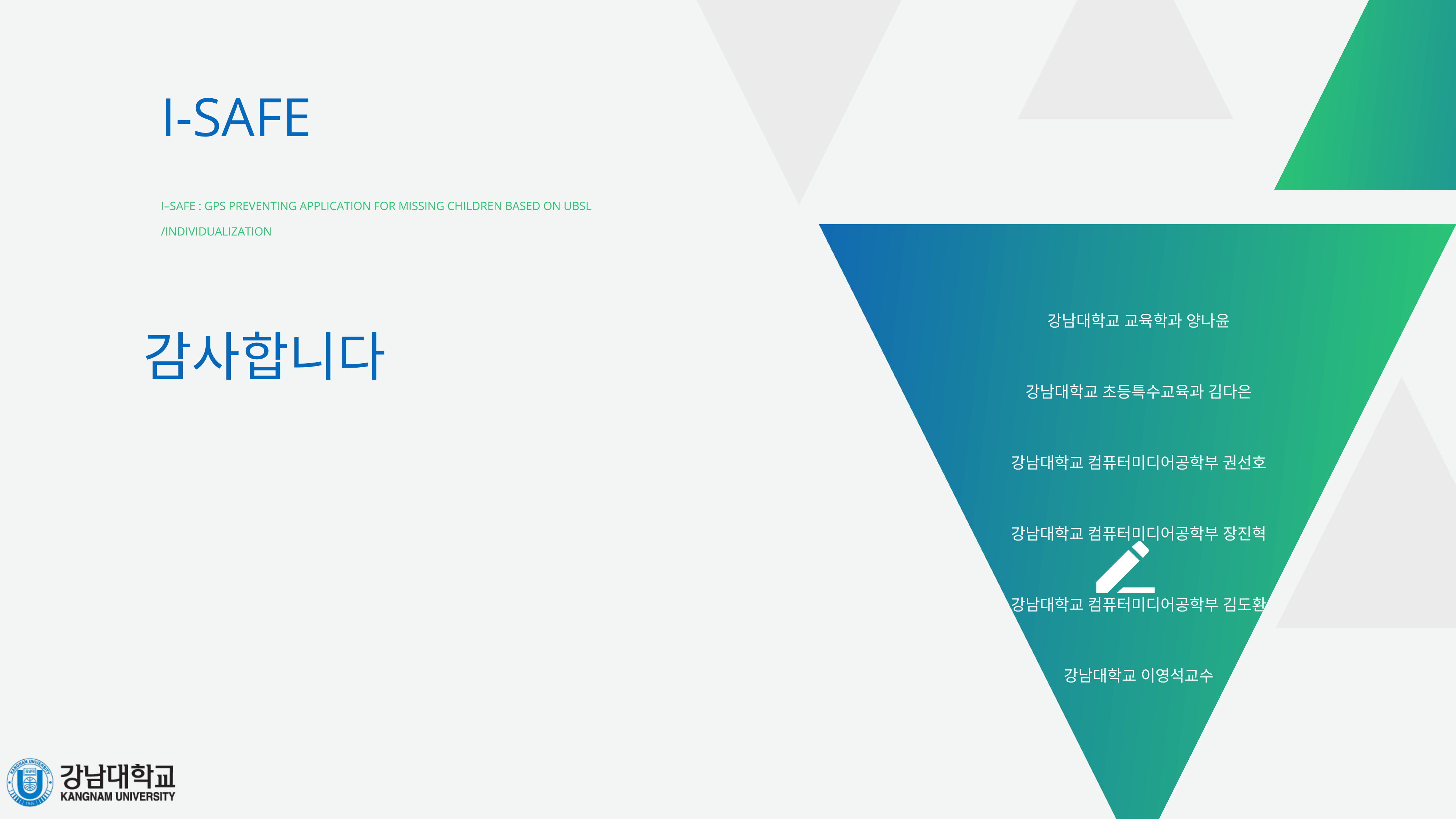

I-SAFE
i–Safe : GPS preventing application for missing children based on UBSL /individualization

강남대학교 교육학과 양나윤

강남대학교 초등특수교육과 김다은

강남대학교 컴퓨터미디어공학부 권선호

강남대학교 컴퓨터미디어공학부 장진혁

강남대학교 컴퓨터미디어공학부 김도환

강남대학교 이영석교수

감사합니다